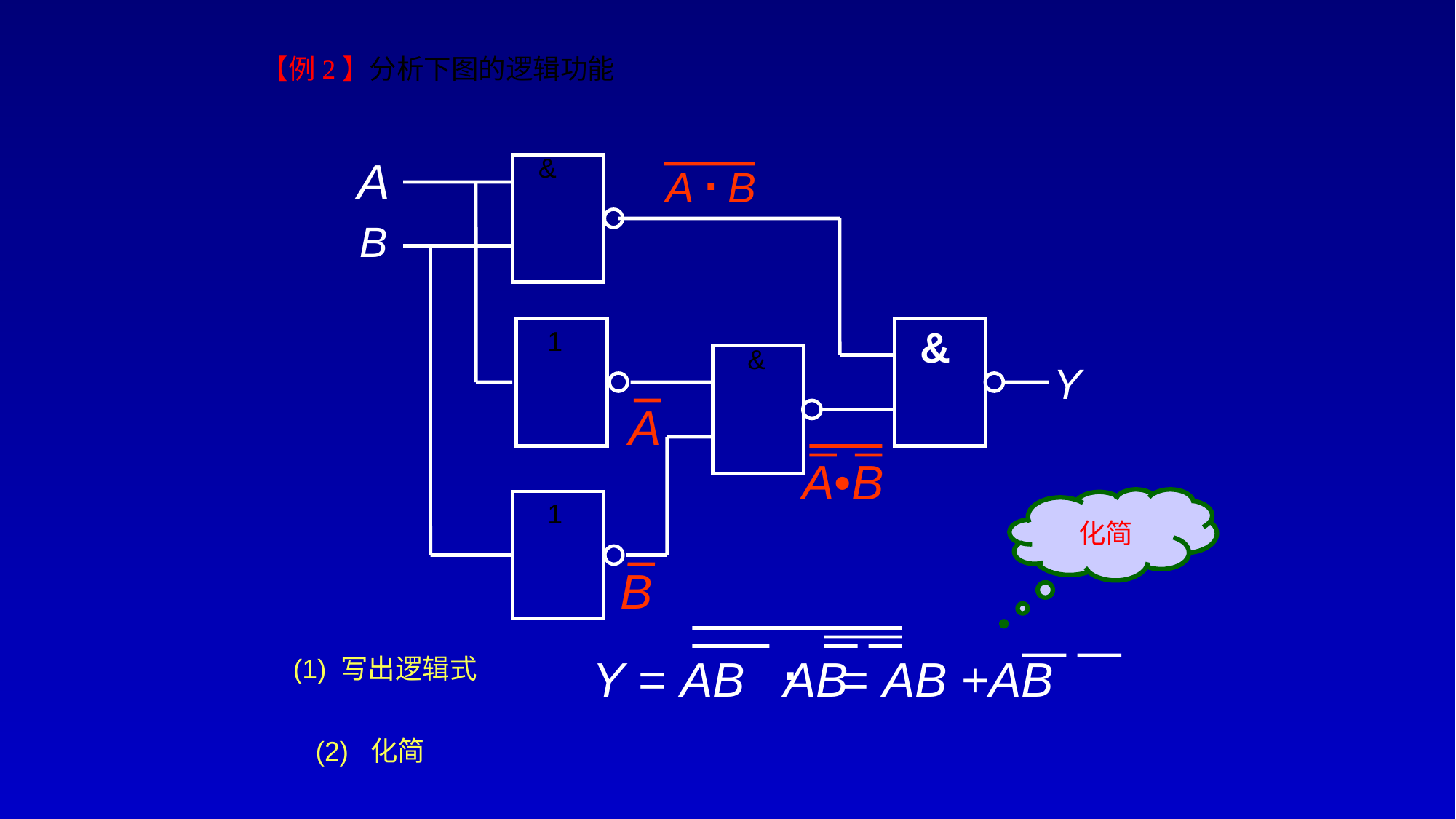

【例2】分析下图的逻辑功能
.

A   B
A
&

B

&

1

&

Y

1

A

B

A•B

化简
.

Y = AB   AB
= AB +AB

(1) 写出逻辑式
 (2)  化简